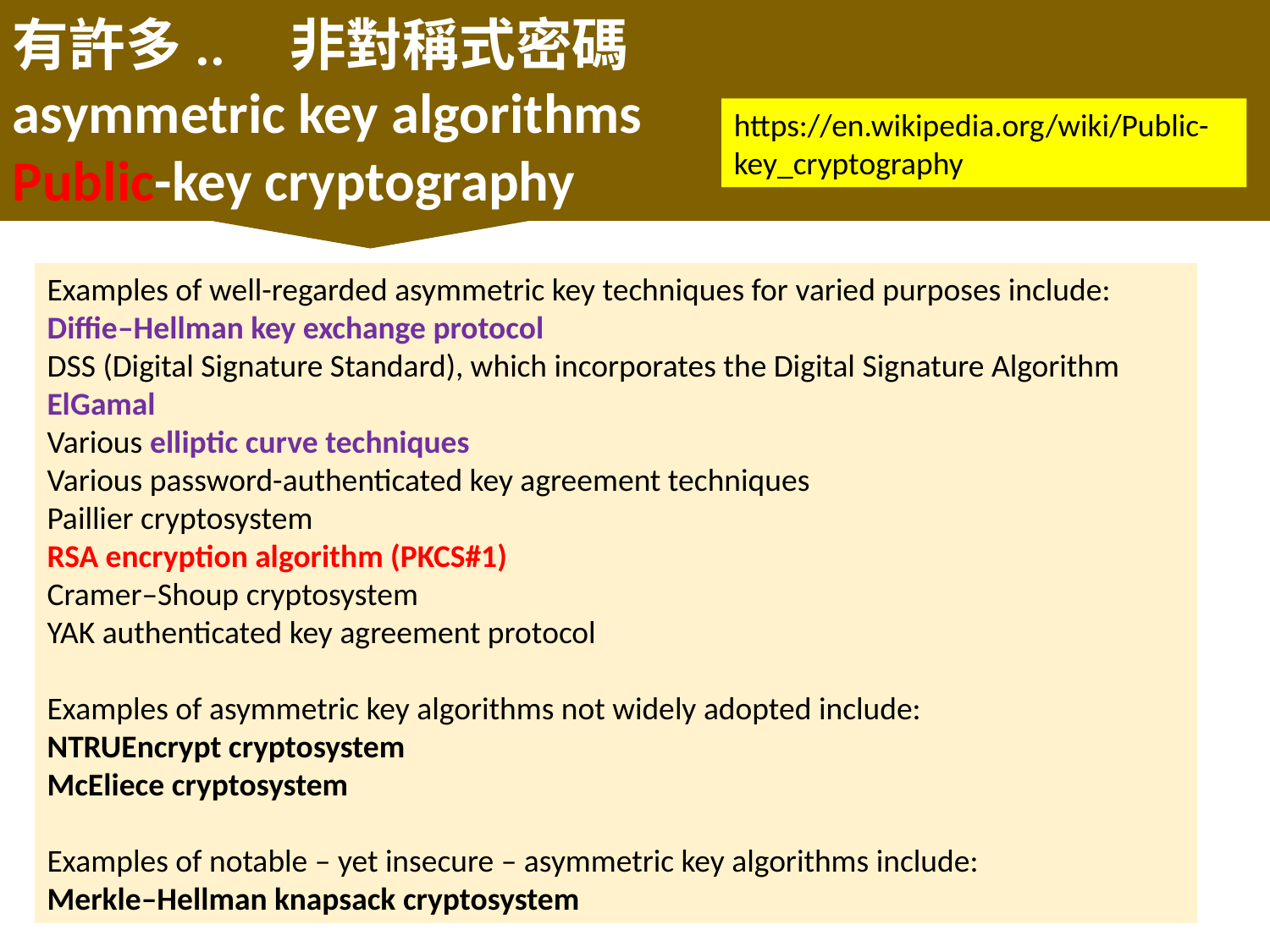

有許多..    非對稱式密碼
asymmetric key algorithms
Public-key cryptography
https://en.wikipedia.org/wiki/Public-key_cryptography
Examples of well-regarded asymmetric key techniques for varied purposes include:
Diffie–Hellman key exchange protocol
DSS (Digital Signature Standard), which incorporates the Digital Signature Algorithm
ElGamal
Various elliptic curve techniques
Various password-authenticated key agreement techniques
Paillier cryptosystem
RSA encryption algorithm (PKCS#1)
Cramer–Shoup cryptosystem
YAK authenticated key agreement protocol

Examples of asymmetric key algorithms not widely adopted include:
NTRUEncrypt cryptosystem
McEliece cryptosystem

Examples of notable – yet insecure – asymmetric key algorithms include:
Merkle–Hellman knapsack cryptosystem